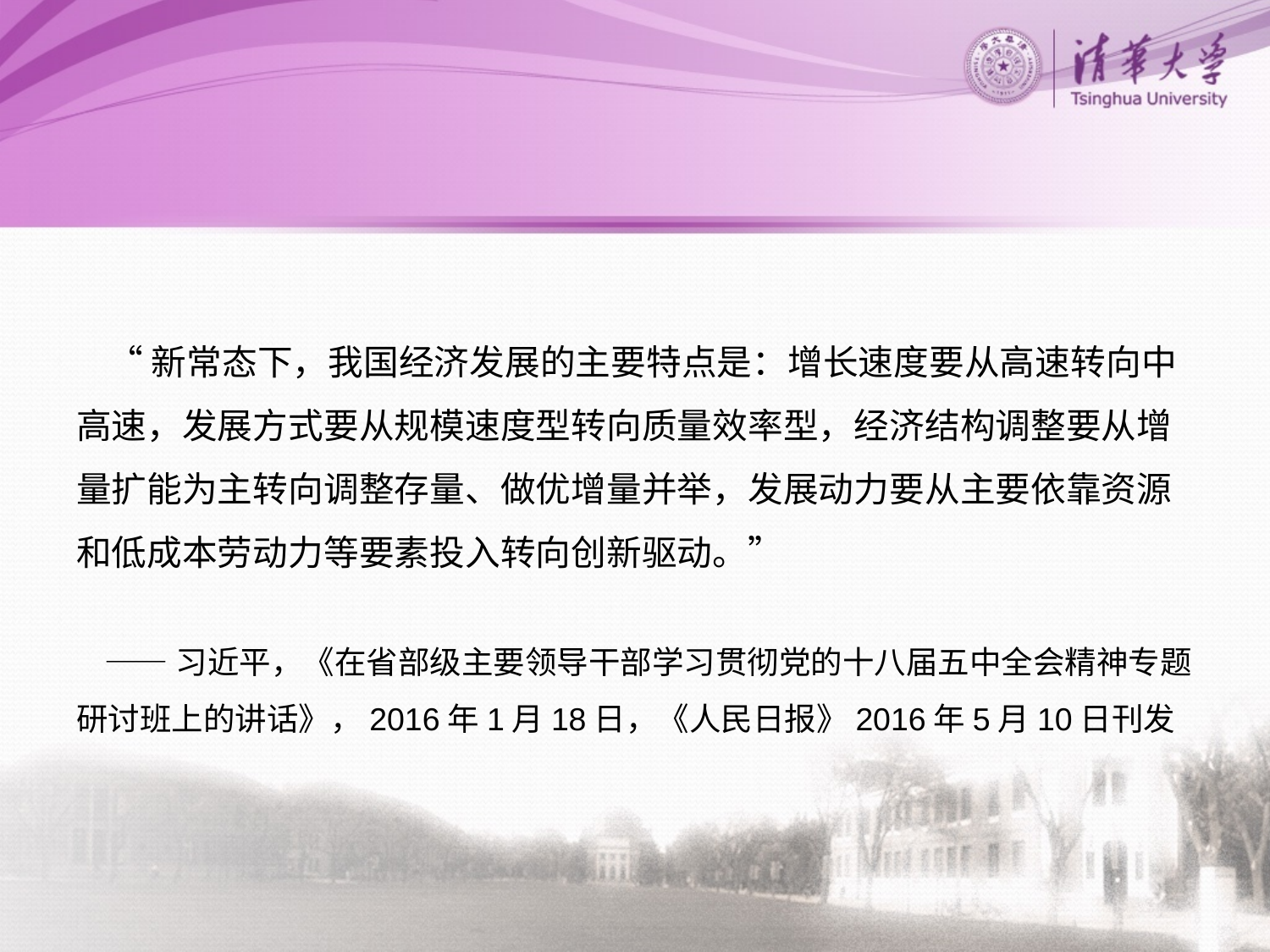

#

    “新常态下，我国经济发展的主要特点是：增长速度要从高速转向中高速，发展方式要从规模速度型转向质量效率型，经济结构调整要从增量扩能为主转向调整存量、做优增量并举，发展动力要从主要依靠资源和低成本劳动力等要素投入转向创新驱动。”

    ——习近平，《在省部级主要领导干部学习贯彻党的十八届五中全会精神专题研讨班上的讲话》，2016年1月18日，《人民日报》2016年5月10日刊发